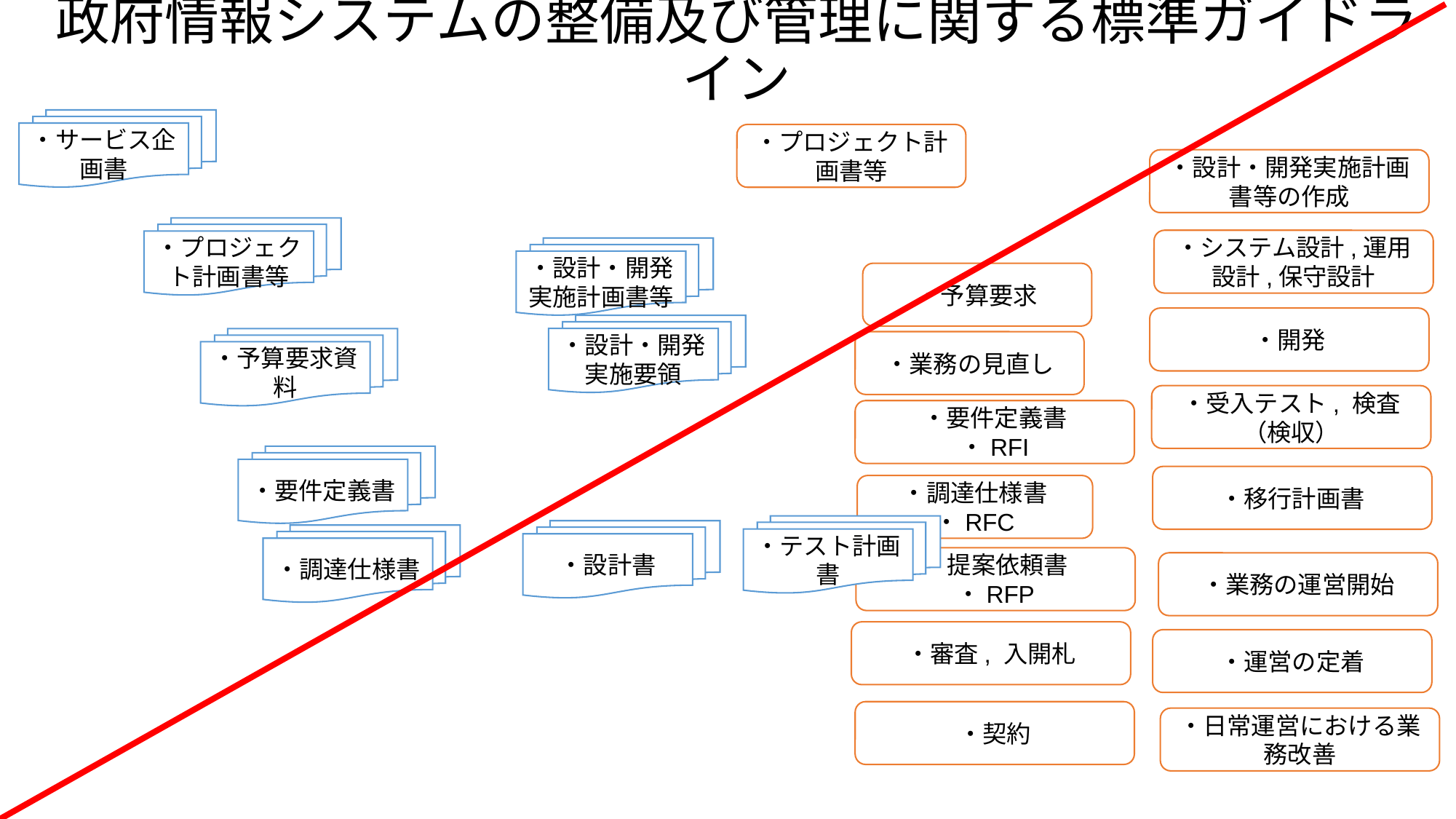

# 政府情報システムの整備及び管理に関する標準ガイドライン
・サービス企画書
・プロジェクト計画書等
・設計・開発実施計画書等の作成
・運用事業者、保守事業者等の調達
・プロジェクト計画書等
・システム設計,運用設計,保守設計
・設計・開発実施計画書等
・運用（定常時対応）
・予算要求
・開発
・設計・開発実施要領
・予算要求資料
・業務の見直し
・運用（障害発生時対応）
・受入テスト, 検査（検収）
・要件定義書
・RFI
・保守の実施
・要件定義書
・移行計画書
・調達仕様書
・RFC
・システム監査
・テスト計画書
・設計書
・調達仕様書
・提案依頼書
・RFP
・業務の運営開始
・審査, 入開札
・運営の定着
・契約
・日常運営における業務改善